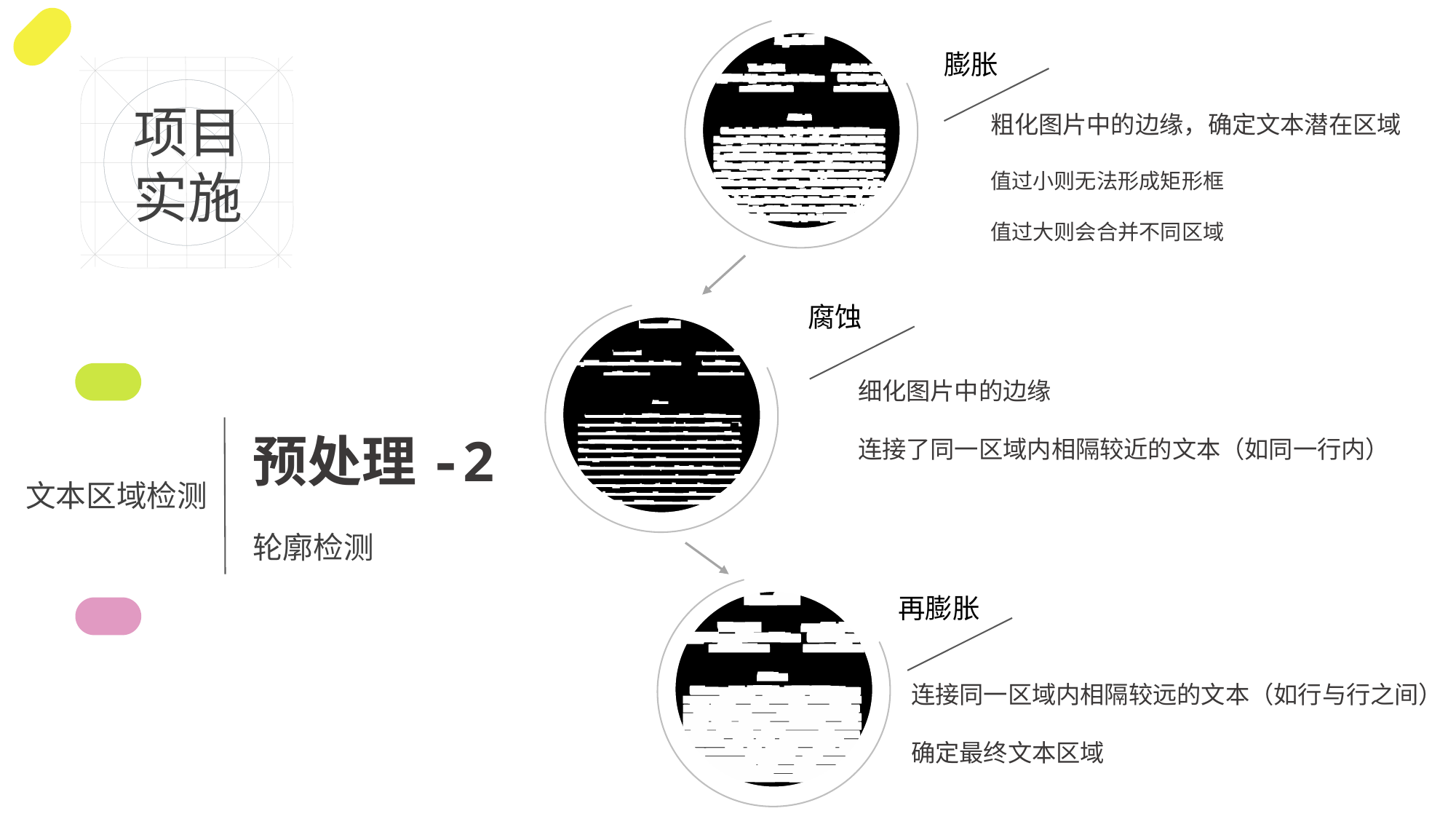

膨胀

项目
实施
粗化图片中的边缘，确定文本潜在区域

值过小则无法形成矩形框

值过大则会合并不同区域
腐蚀

细化图片中的边缘

连接了同一区域内相隔较近的文本（如同一行内）

预处理-2

轮廓检测
文本区域检测

再膨胀

连接同一区域内相隔较远的文本（如行与行之间）

确定最终文本区域